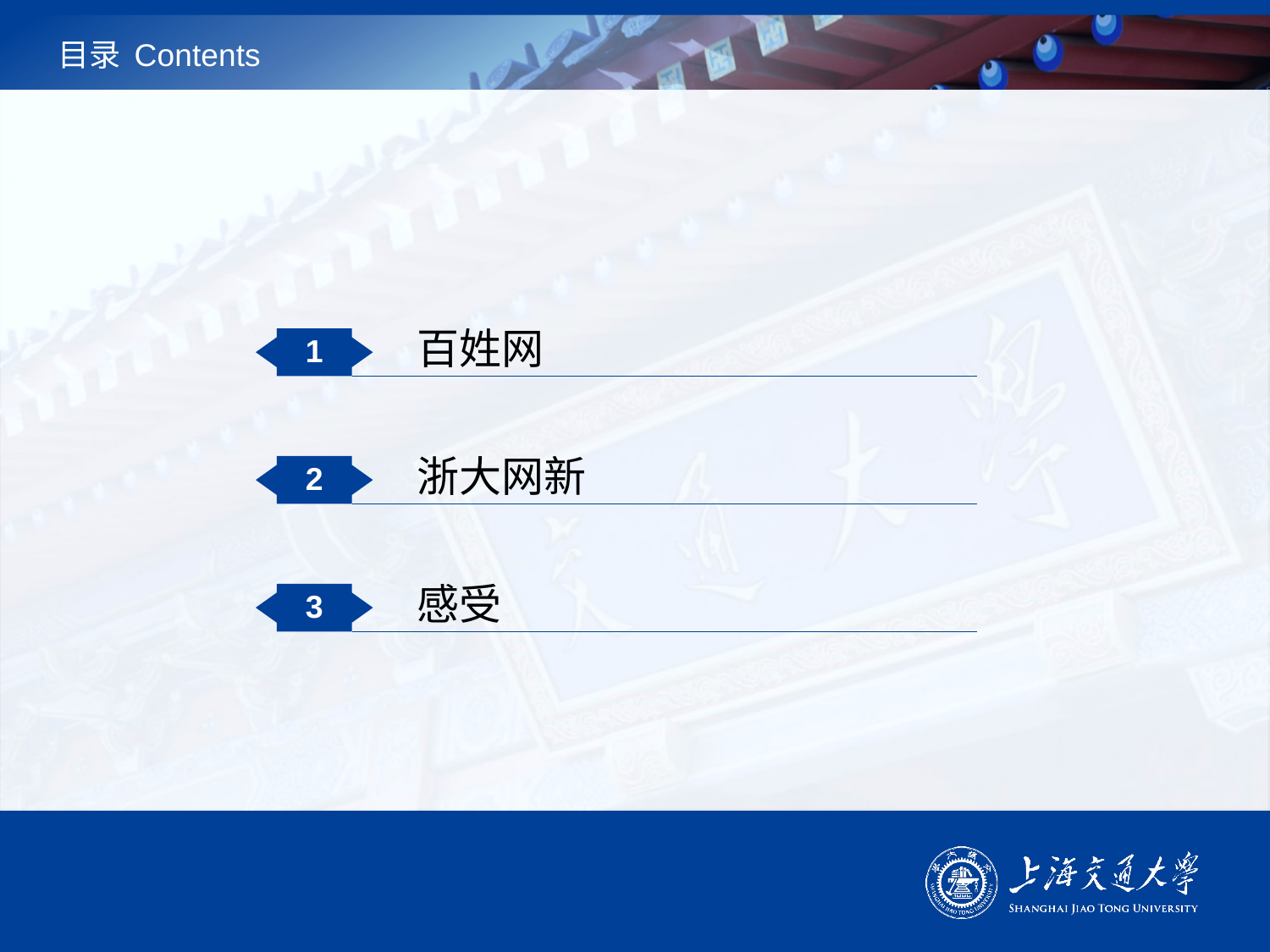

# 目录 Contents
百姓网
1

浙大网新
2

感受
3